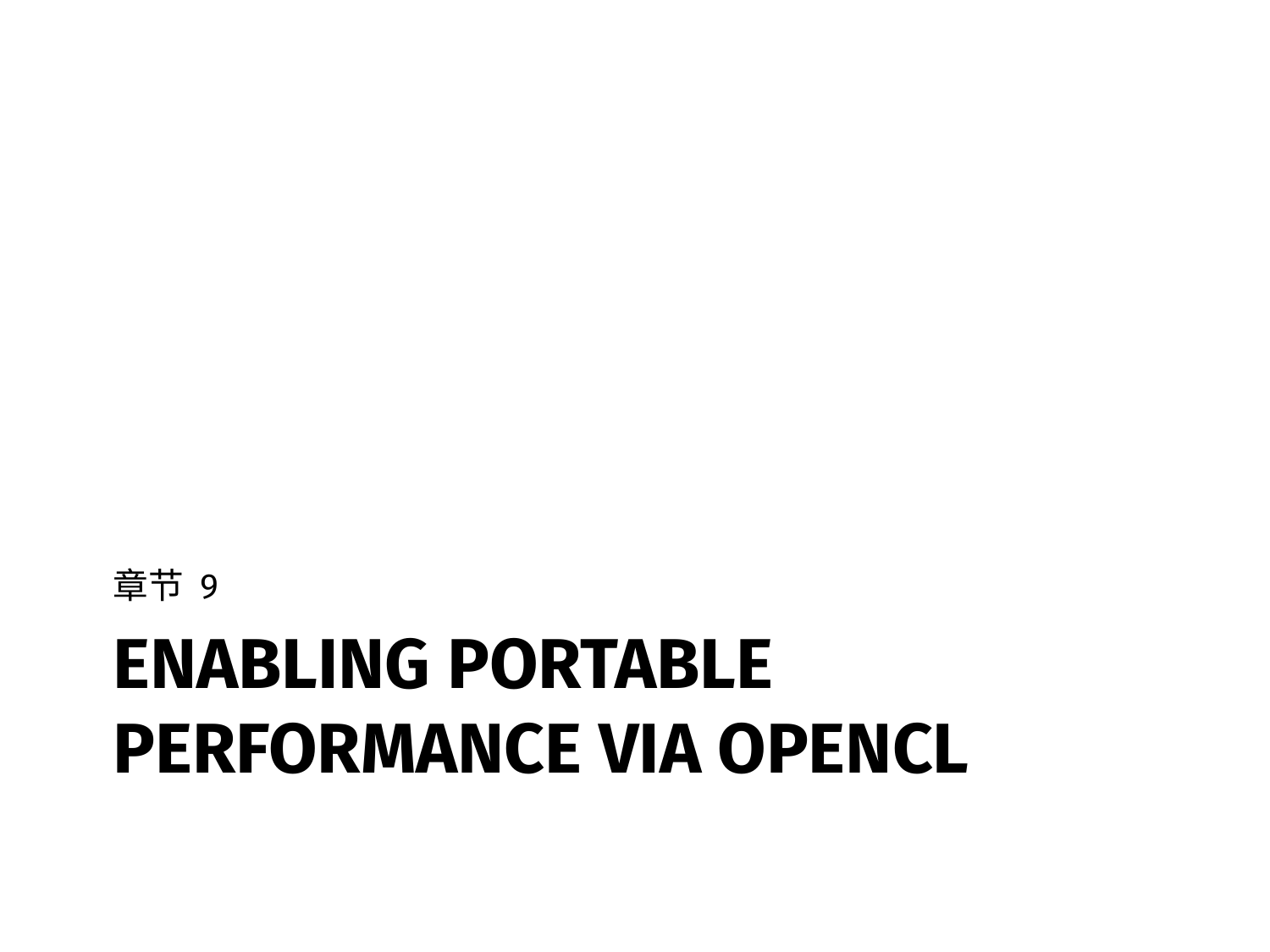

章节 9
# Enabling Portable Performance via OpenCL